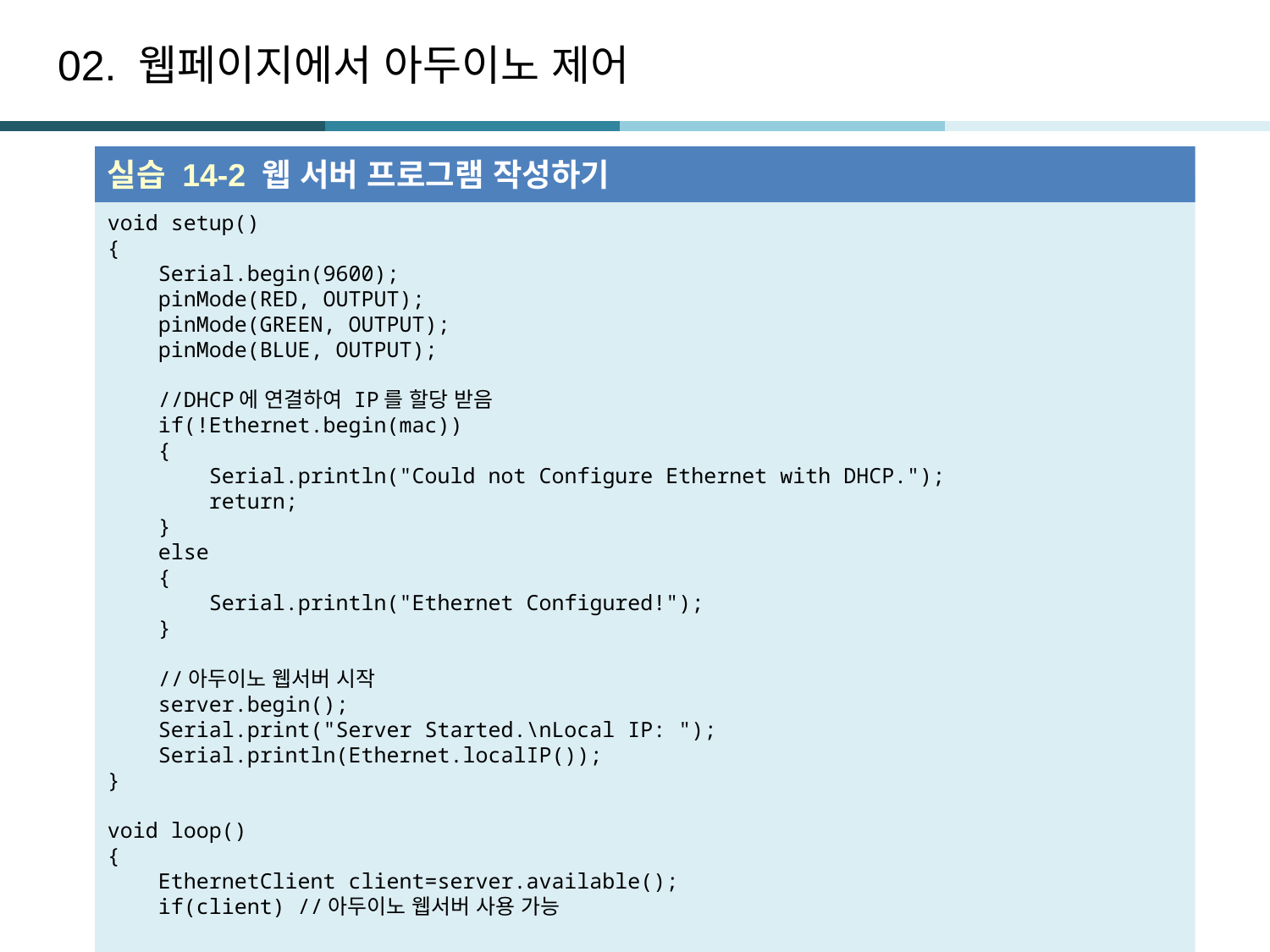

# 02. 웹페이지에서 아두이노 제어
실습 14-2 웹 서버 프로그램 작성하기
void setup()
{
    Serial.begin(9600);
    pinMode(RED, OUTPUT);
    pinMode(GREEN, OUTPUT);
    pinMode(BLUE, OUTPUT);

    //DHCP에 연결하여 IP를 할당 받음
    if(!Ethernet.begin(mac))
    {
        Serial.println("Could not Configure Ethernet with DHCP.");
        return;
    }
    else
    {
        Serial.println("Ethernet Configured!");
    }

    //아두이노 웹서버 시작
    server.begin();
    Serial.print("Server Started.\nLocal IP: ");
    Serial.println(Ethernet.localIP());
}

void loop()
{
    EthernetClient client=server.available();
    if(client) //아두이노 웹서버 사용 가능